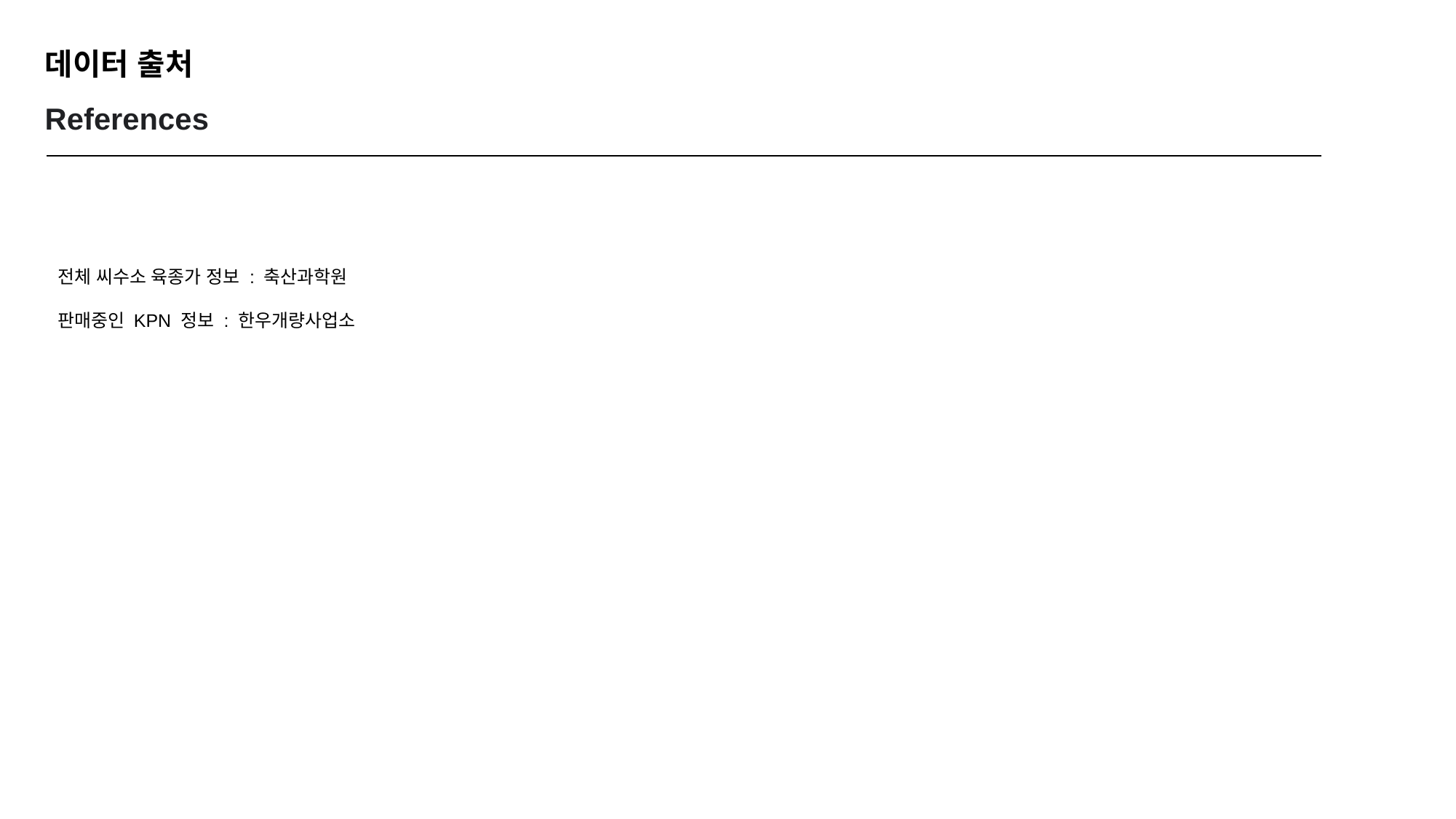

데이터 출처
References
|  |
| --- |
|  |
전체 씨수소 육종가 정보 : 축산과학원
판매중인 KPN 정보 : 한우개량사업소